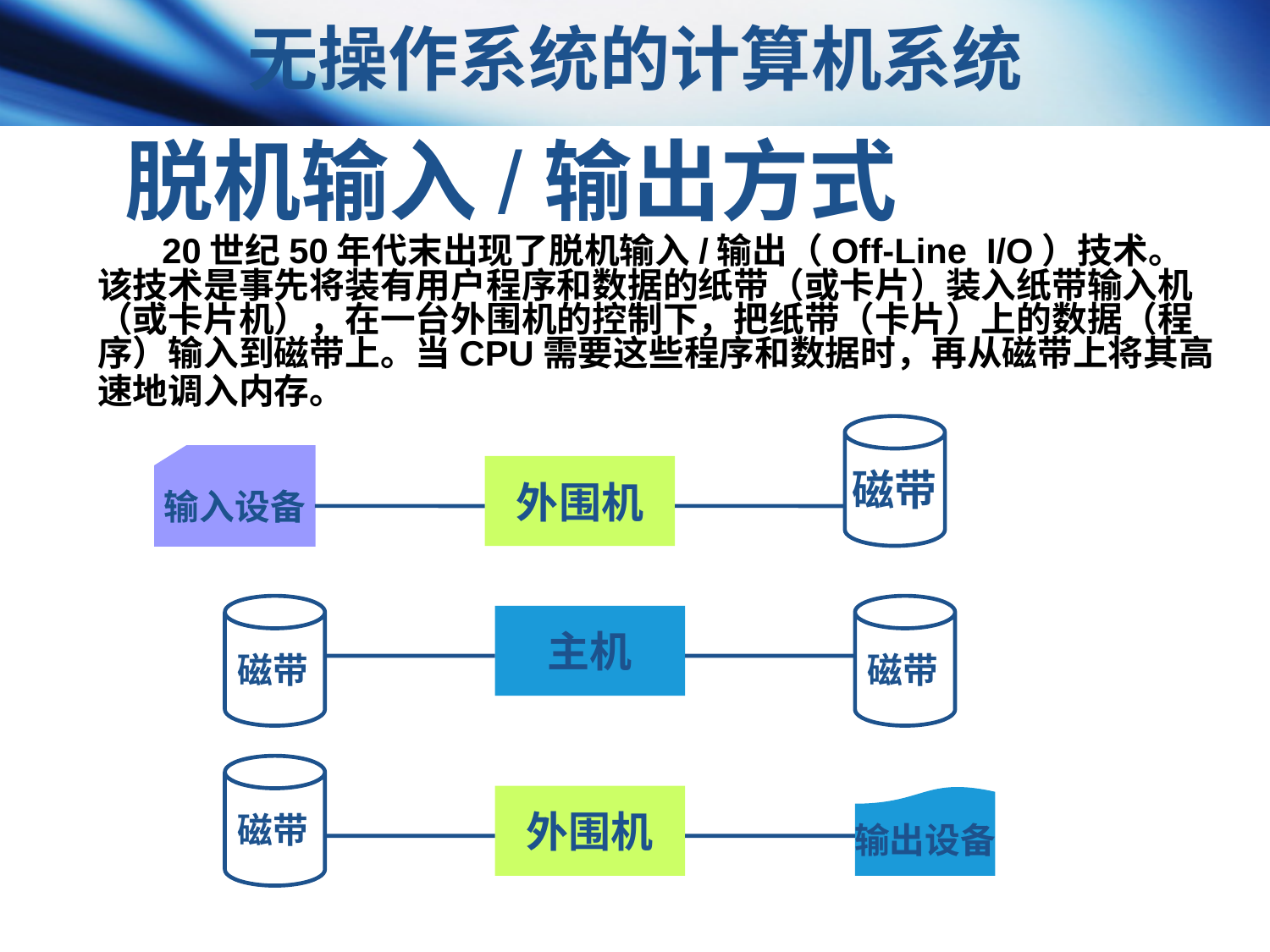

无操作系统的计算机系统
脱机输入/输出方式
     20世纪50年代末出现了脱机输入/输出（Off-Line  I/O）技术。该技术是事先将装有用户程序和数据的纸带（或卡片）装入纸带输入机（或卡片机），在一台外围机的控制下，把纸带（卡片）上的数据（程序）输入到磁带上。当CPU需要这些程序和数据时，再从磁带上将其高速地调入内存。
磁带
输入设备
外围机

磁带
磁带
主机

磁带
外围机
输出设备